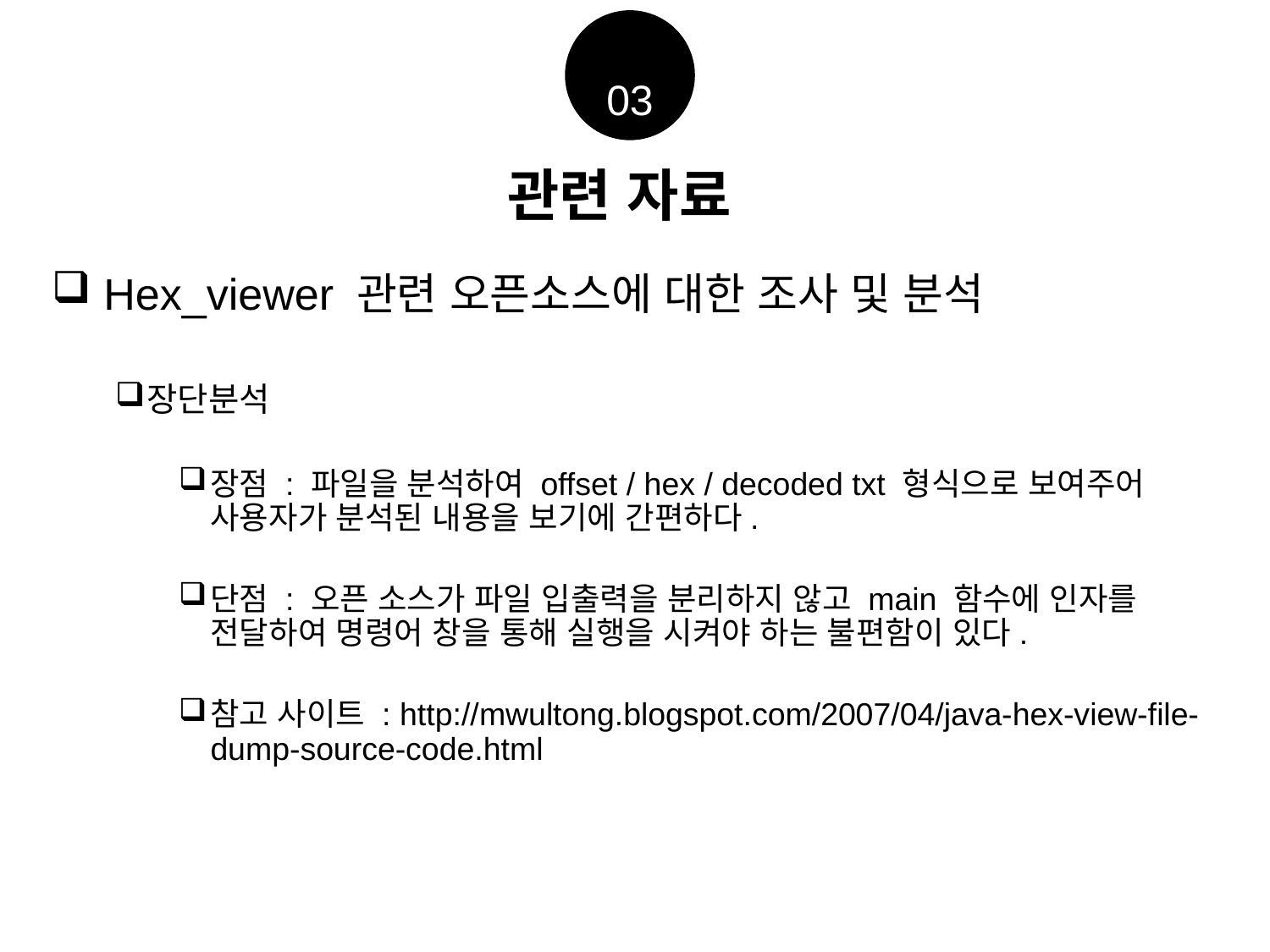

03
관련 자료
 Hex_viewer 관련 오픈소스에 대한 조사 및 분석

장단분석

장점 : 파일을 분석하여 offset / hex / decoded txt 형식으로 보여주어 사용자가 분석된 내용을 보기에 간편하다.

단점 : 오픈 소스가 파일 입출력을 분리하지 않고 main 함수에 인자를 전달하여 명령어 창을 통해 실행을 시켜야 하는 불편함이 있다.

참고 사이트 : http://mwultong.blogspot.com/2007/04/java-hex-view-file-dump-source-code.html